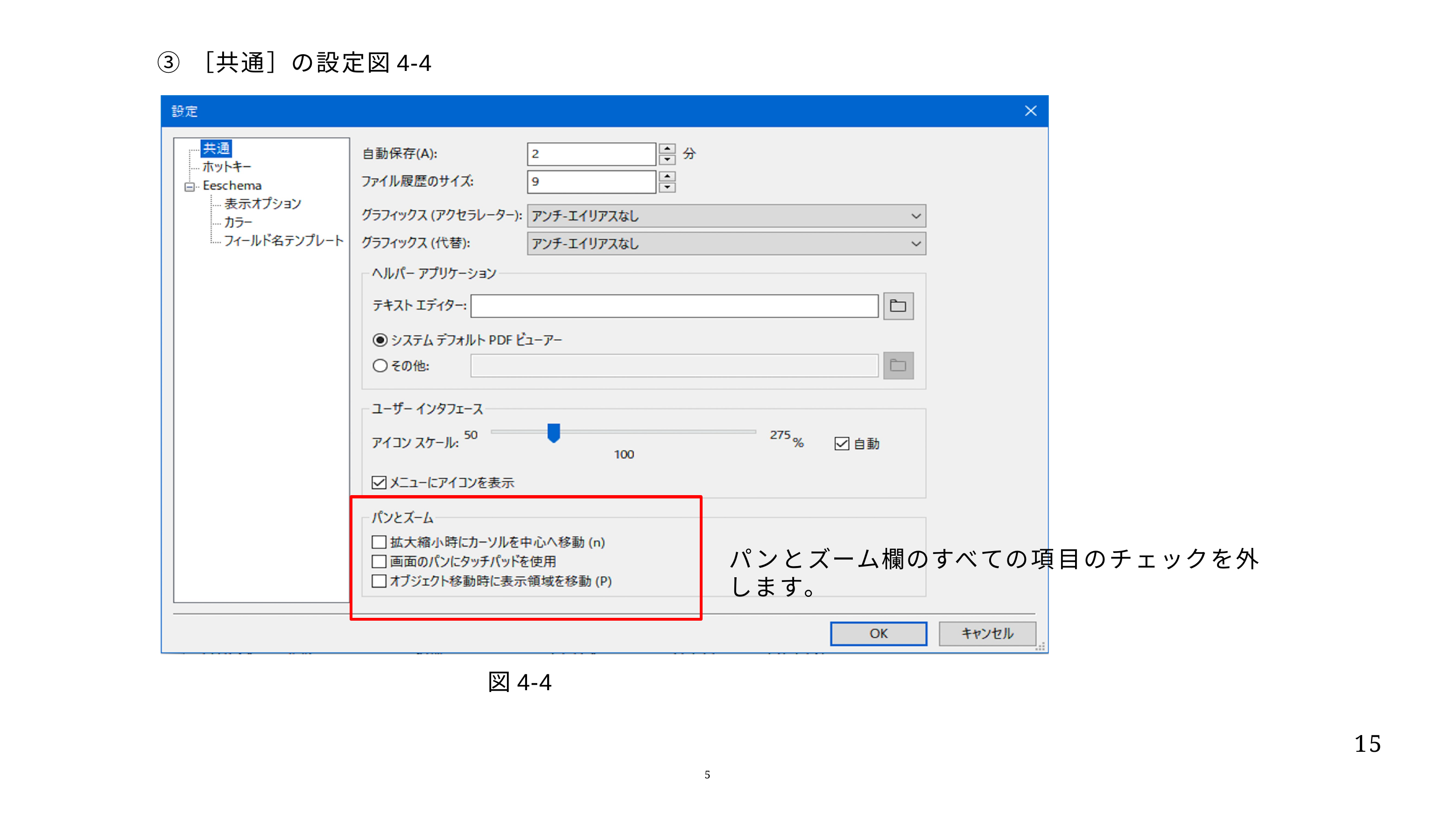

③ ［共通］の設定
図4-4

パンとズーム欄のすべての項目のチェックを外します。
図4-4
15
5